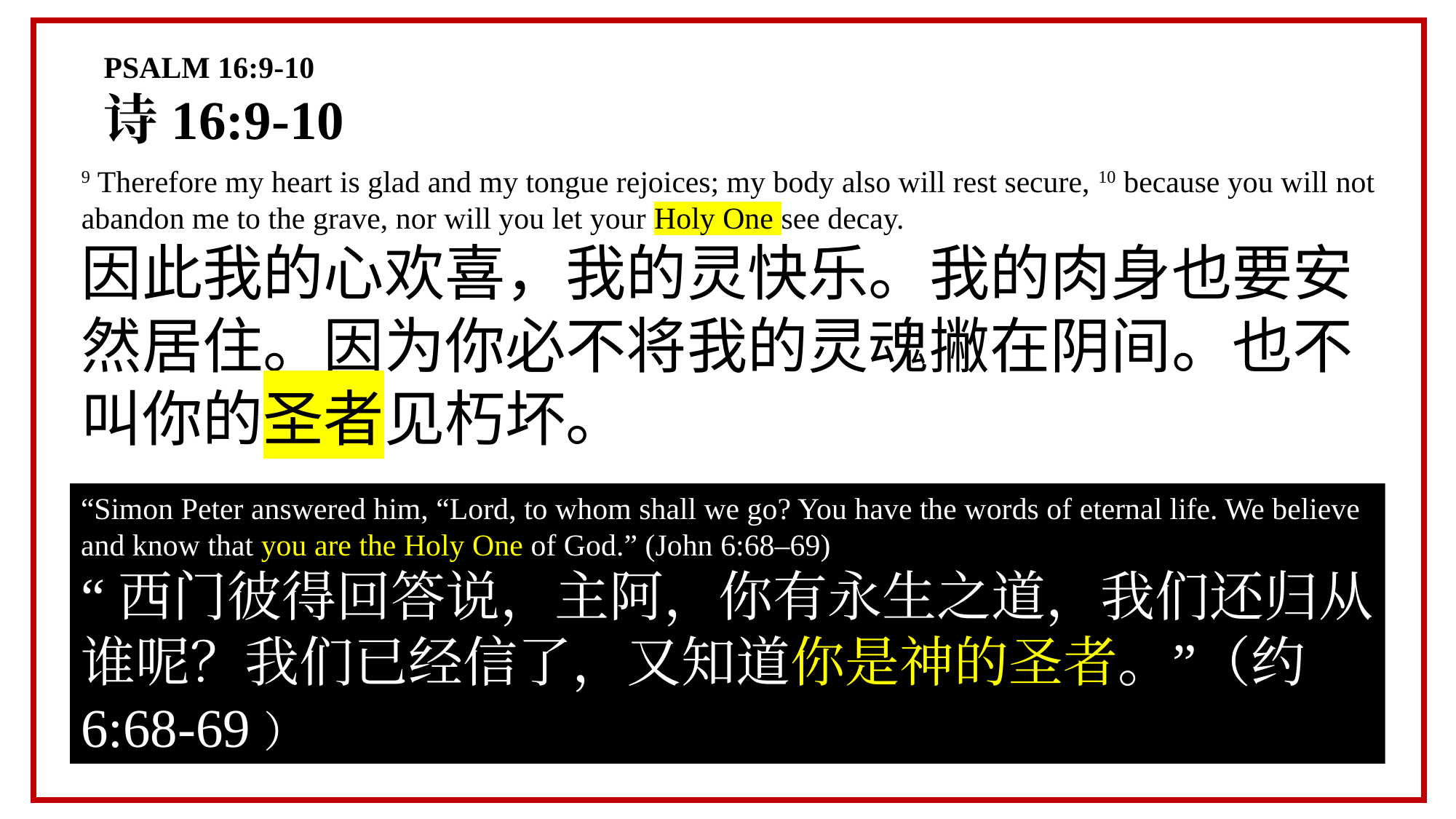

PSALM 16:9-10
诗16:9-10
9 Therefore my heart is glad and my tongue rejoices; my body also will rest secure, 10 because you will not abandon me to the grave, nor will you let your Holy One see decay.
因此我的心欢喜，我的灵快乐。我的肉身也要安然居住。因为你必不将我的灵魂撇在阴间。也不叫你的圣者见朽坏。
“Simon Peter answered him, “Lord, to whom shall we go? You have the words of eternal life. We believe and know that you are the Holy One of God.” (John 6:68–69)
“西门彼得回答说，主阿，你有永生之道，我们还归从谁呢？我们已经信了，又知道你是神的圣者。”（约6:68-69）